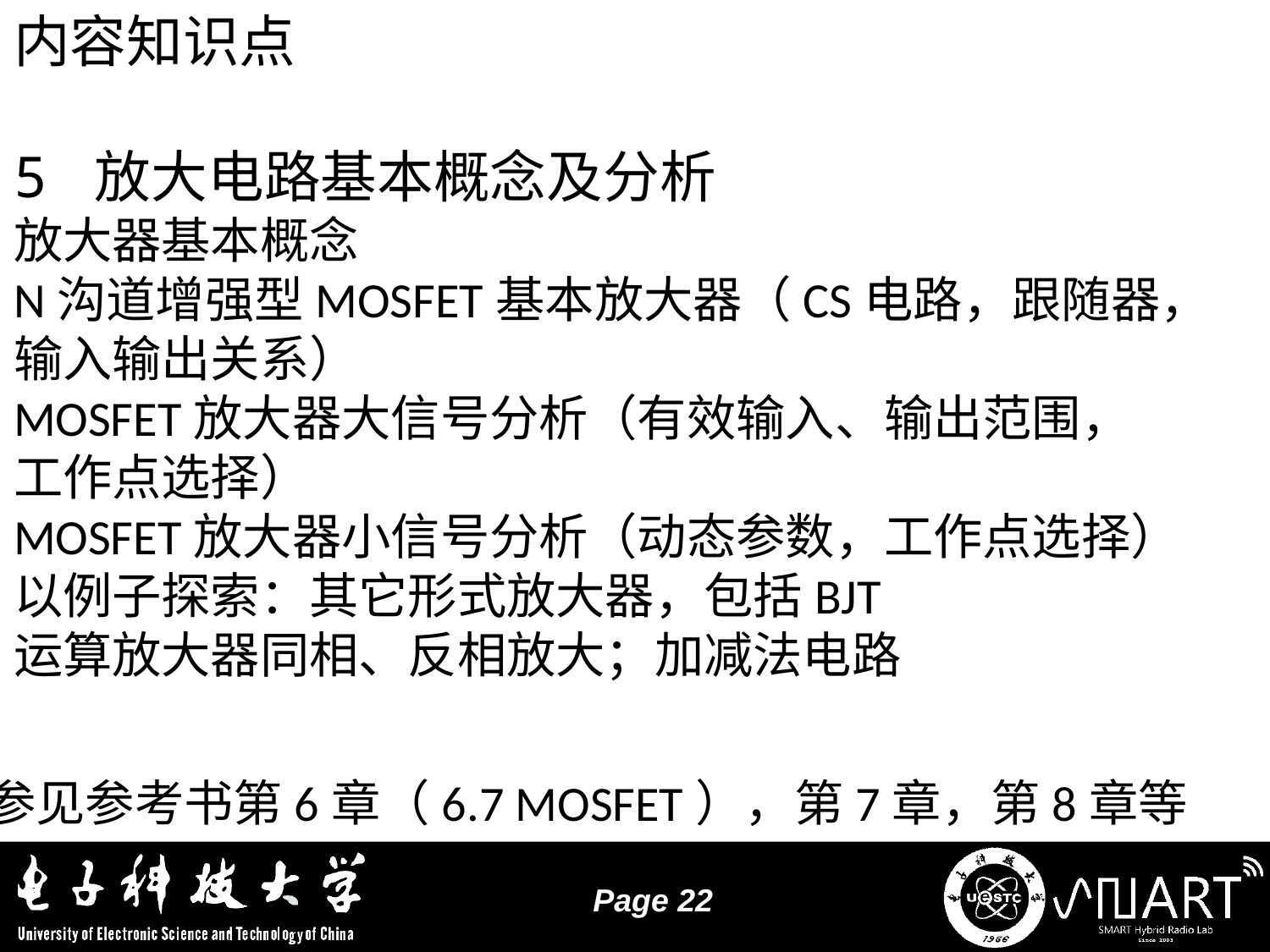

内容知识点

5 放大电路基本概念及分析
放大器基本概念
N沟道增强型MOSFET基本放大器（CS电路，跟随器，
输入输出关系）
MOSFET放大器大信号分析（有效输入、输出范围，
工作点选择）
MOSFET放大器小信号分析（动态参数，工作点选择）
以例子探索：其它形式放大器，包括BJT
运算放大器同相、反相放大；加减法电路
参见参考书第6章（6.7 MOSFET），第7章，第8章等